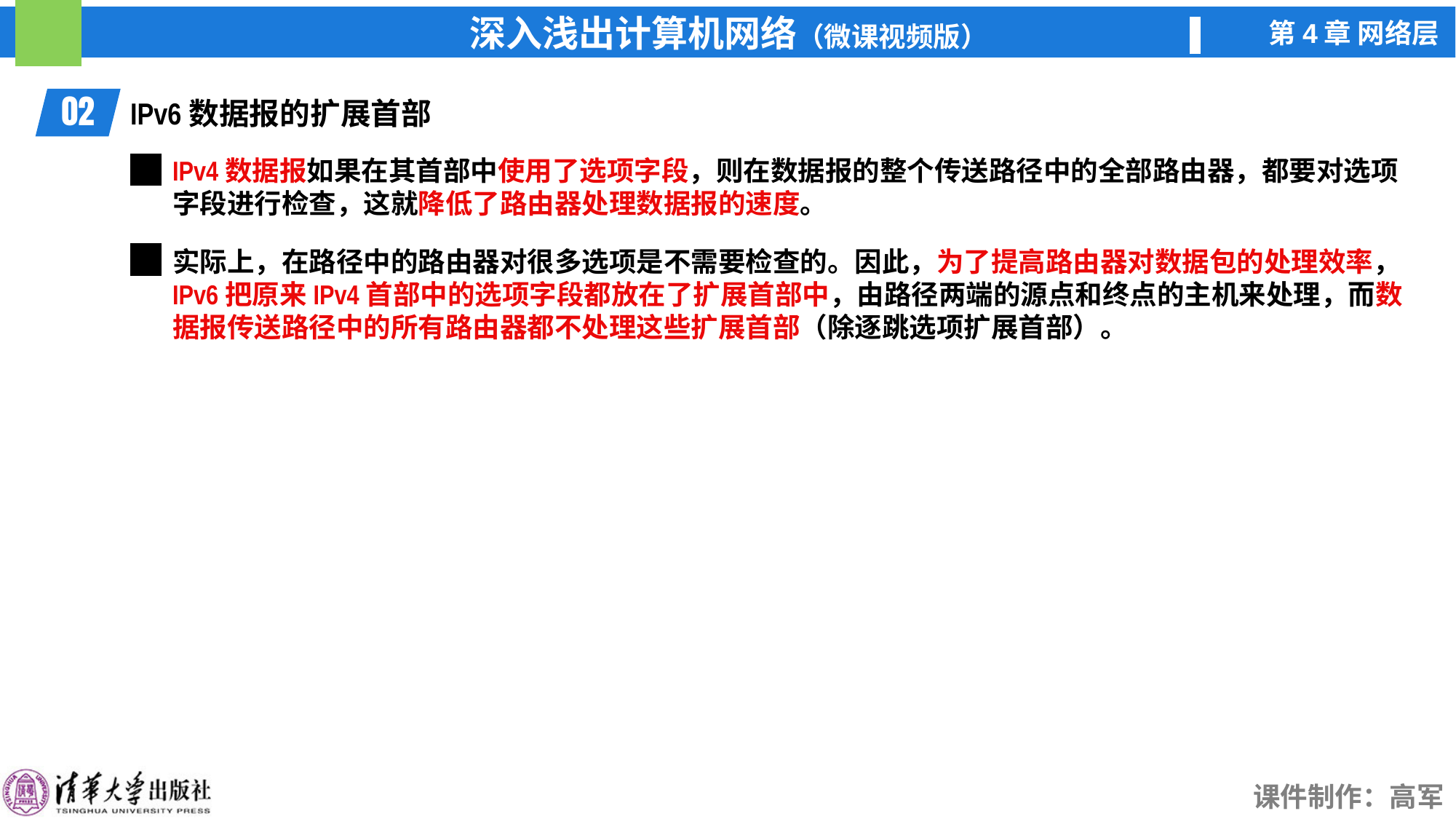

02
IPv6数据报的扩展首部
IPv4数据报如果在其首部中使用了选项字段，则在数据报的整个传送路径中的全部路由器，都要对选项字段进行检查，这就降低了路由器处理数据报的速度。

实际上，在路径中的路由器对很多选项是不需要检查的。因此，为了提高路由器对数据包的处理效率，IPv6把原来IPv4首部中的选项字段都放在了扩展首部中，由路径两端的源点和终点的主机来处理，而数据报传送路径中的所有路由器都不处理这些扩展首部（除逐跳选项扩展首部）。